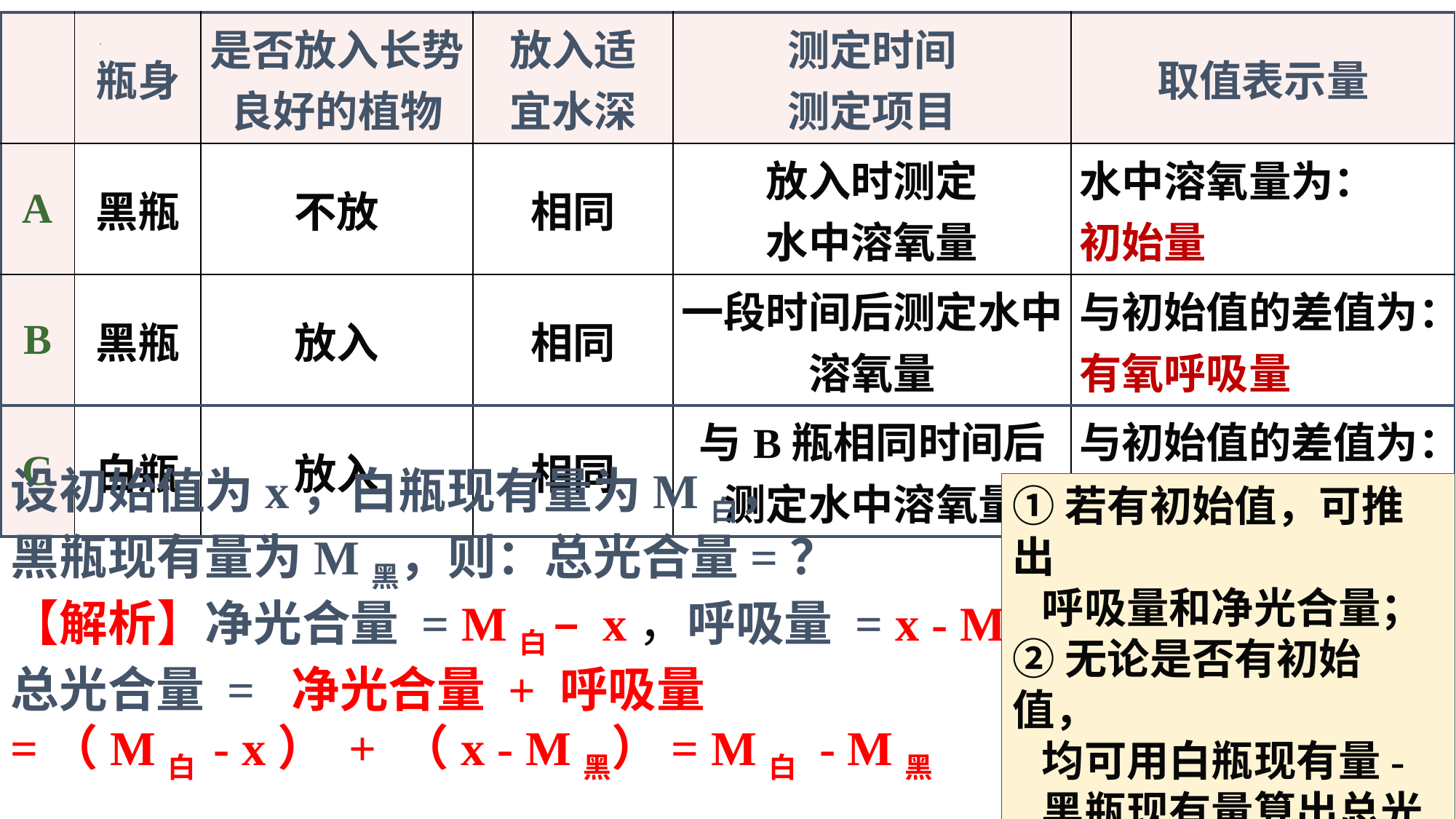

|  | 瓶身 | 是否放入长势良好的植物 | 放入适 宜水深 | 测定时间 测定项目 | 取值表示量 |
| --- | --- | --- | --- | --- | --- |
| A | 黑瓶 | 不放 | 相同 | 放入时测定 水中溶氧量 | 水中溶氧量为： 初始量 |
| B | 黑瓶 | 放入 | 相同 | 一段时间后测定水中溶氧量 | 与初始值的差值为：有氧呼吸量 |
| C | 白瓶 | 放入 | 相同 | 与B瓶相同时间后测定水中溶氧量 | 与初始值的差值为：净光合量 |
设初始值为x，白瓶现有量为M白，
黑瓶现有量为M黑，则：总光合量=？
【解析】净光合量 = M白 – x，呼吸量 = x - M黑
总光合量 =  净光合量 + 呼吸量
=（M白 - x） + （x - M黑）= M白 - M黑
①若有初始值，可推出
  呼吸量和净光合量；
②无论是否有初始值，
  均可用白瓶现有量-
  黑瓶现有量算出总光
  合量。